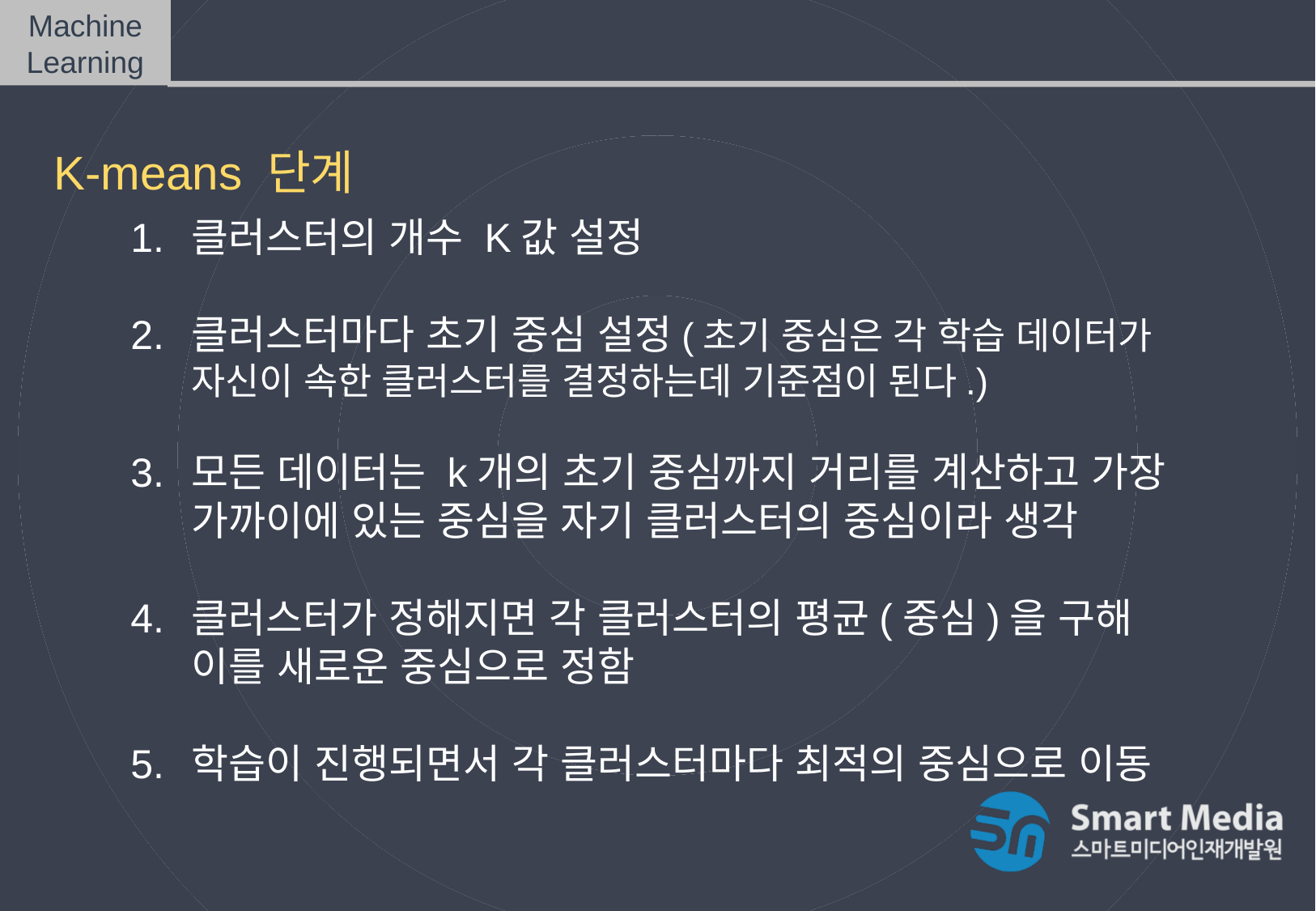

Machine Learning
비지도학습(Unsupervised Learning)

K-means 단계
클러스터의 개수 K값 설정

클러스터마다 초기 중심 설정(초기 중심은 각 학습 데이터가 자신이 속한 클러스터를 결정하는데 기준점이 된다.)

모든 데이터는 k개의 초기 중심까지 거리를 계산하고 가장 가까이에 있는 중심을 자기 클러스터의 중심이라 생각

클러스터가 정해지면 각 클러스터의 평균(중심)을 구해 이를 새로운 중심으로 정함

학습이 진행되면서 각 클러스터마다 최적의 중심으로 이동